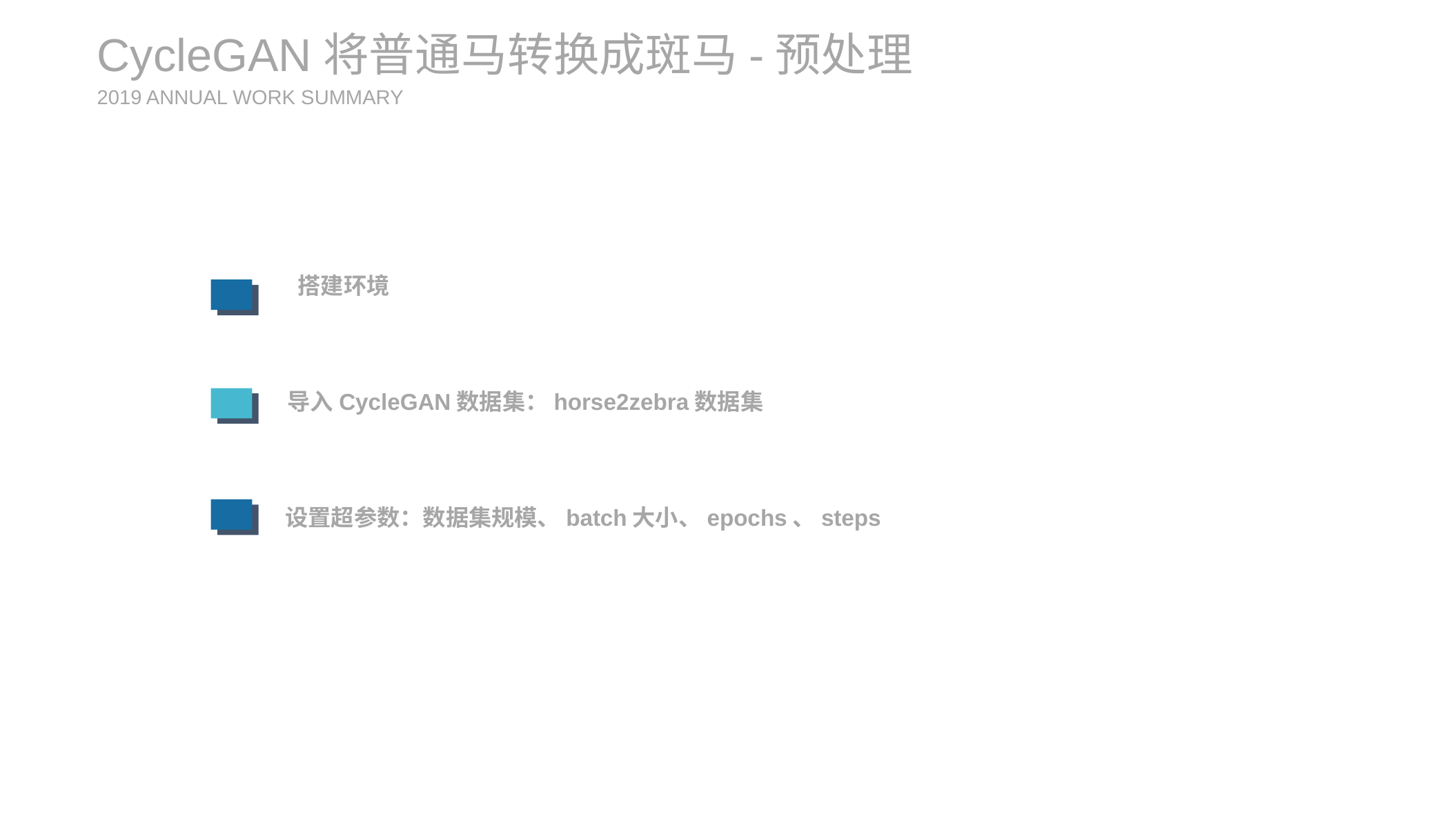

CycleGAN将普通马转换成斑马-预处理
2019 ANNUAL WORK SUMMARY
搭建环境

导入CycleGAN数据集：horse2zebra数据集

设置超参数：数据集规模、batch大小、epochs、steps